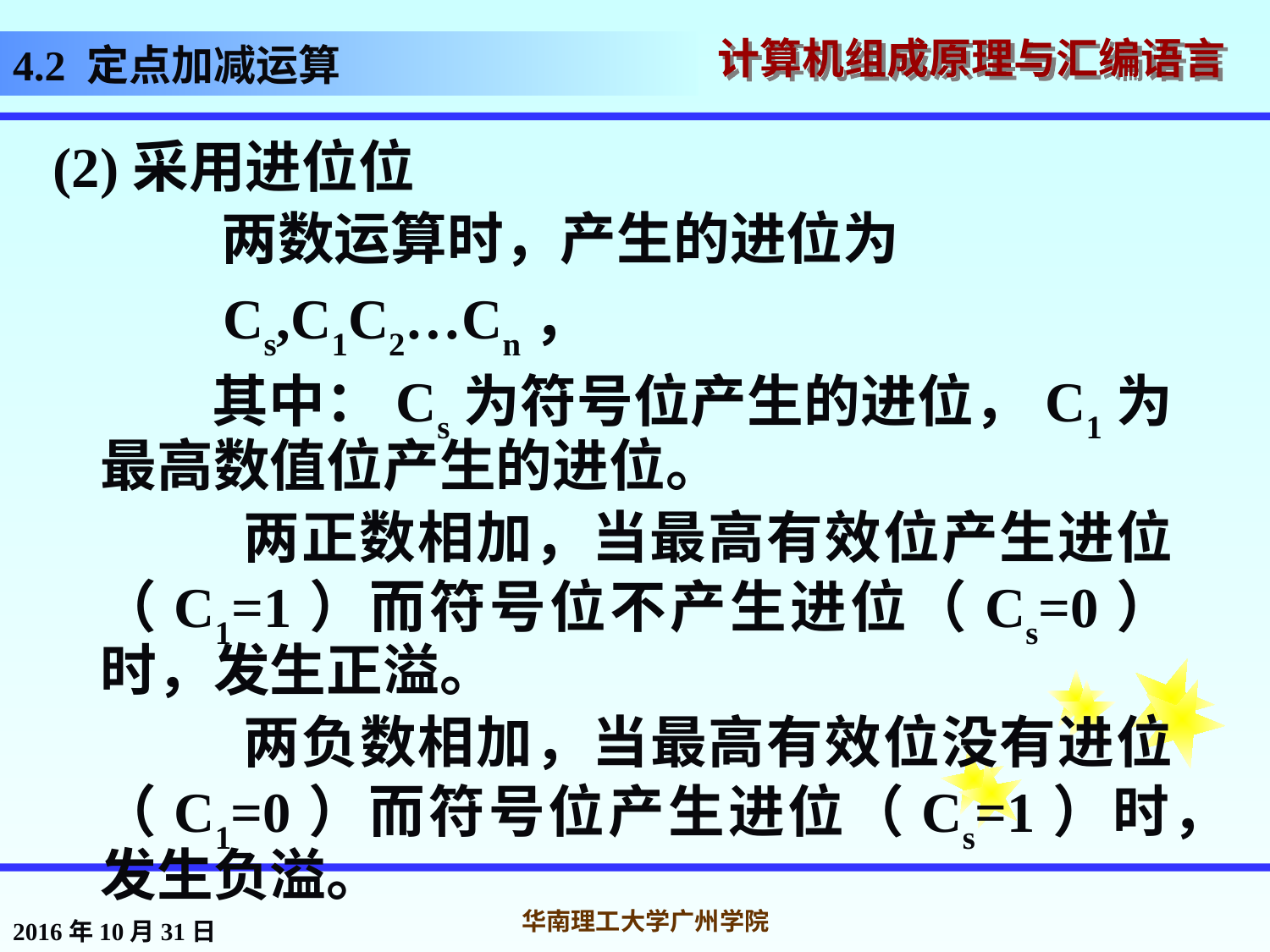

# 4.2 定点加减运算
(2)采用进位位
            两数运算时，产生的进位为
            Cs,C1C2…Cn，
           其中：Cs为符号位产生的进位，C1为最高数值位产生的进位。
            两正数相加，当最高有效位产生进位（C1=1）而符号位不产生进位（Cs=0）时，发生正溢。
            两负数相加，当最高有效位没有进位（C1=0）而符号位产生进位（Cs=1）时，发生负溢。
2016年10月31日
华南理工大学广州学院